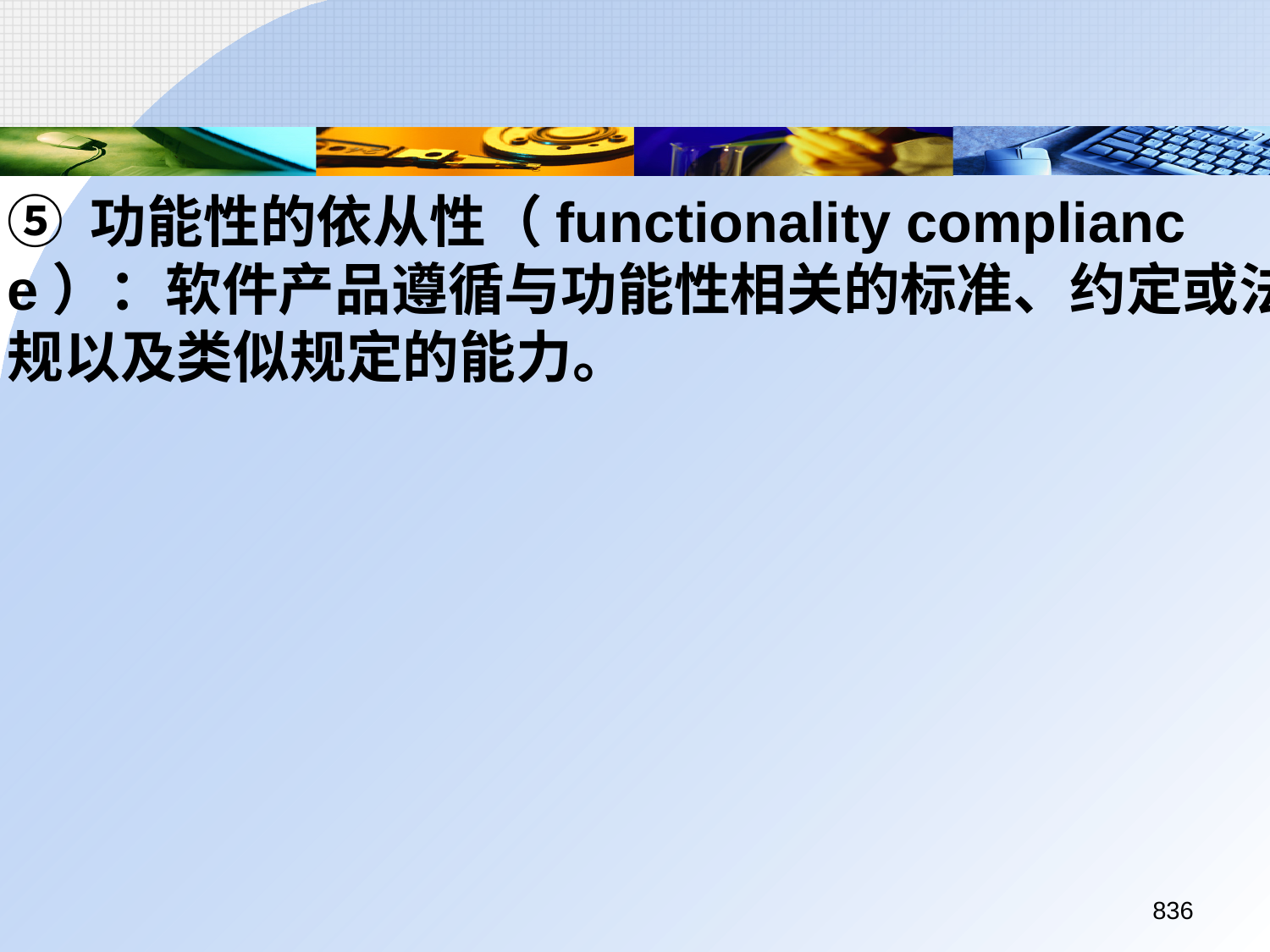

⑤ 功能性的依从性（functionality compliance）：软件产品遵循与功能性相关的标准、约定或法规以及类似规定的能力。

836